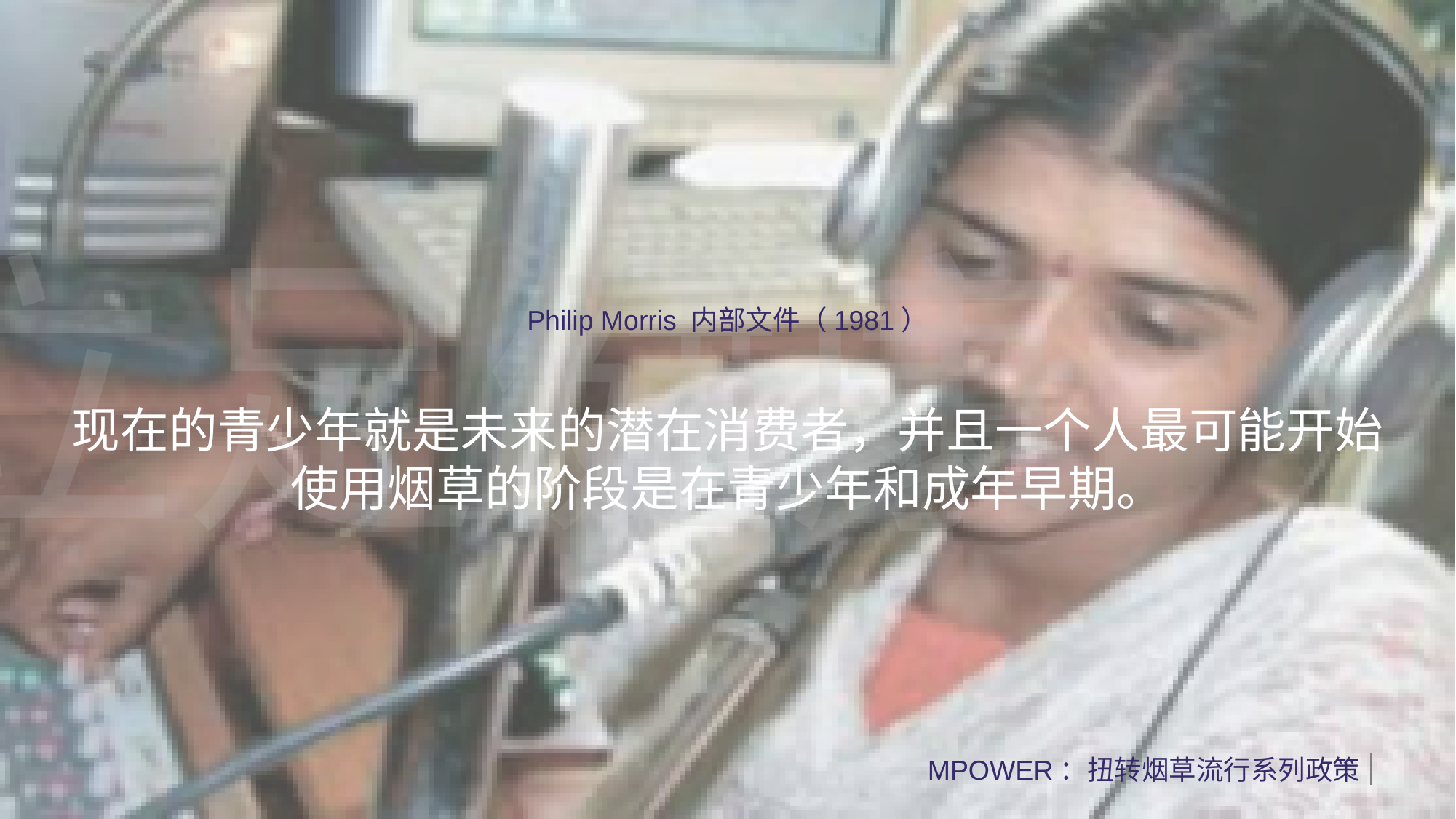

立足健康
Philip Morris 内部文件（1981）

现在的青少年就是未来的潜在消费者，并且一个人最可能开始使用烟草的阶段是在青少年和成年早期。